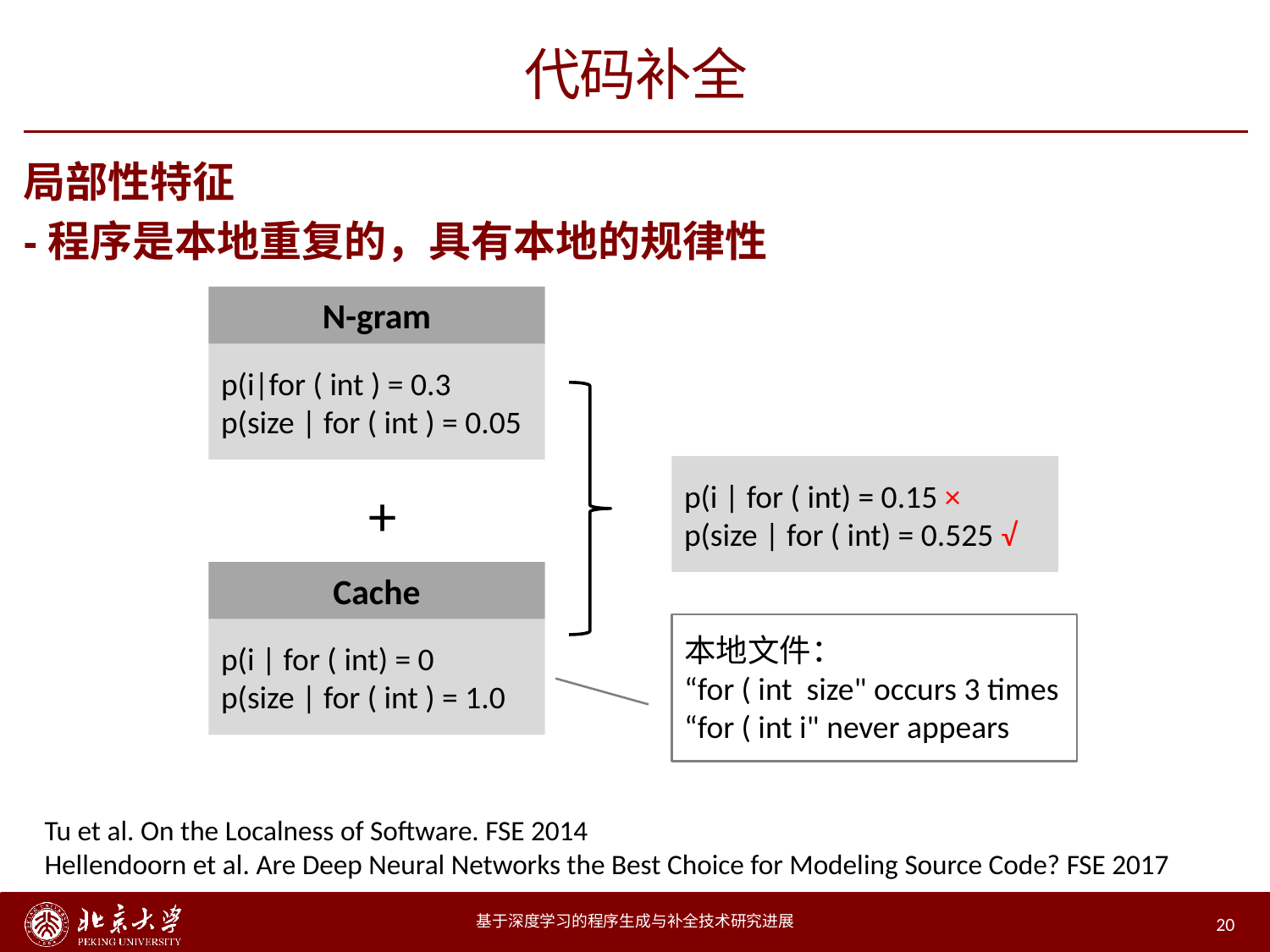

# 代码补全
局部性特征
-程序是本地重复的，具有本地的规律性

N-gram
p(i|for ( int ) = 0.3
p(size | for ( int ) = 0.05

p(i | for ( int) = 0.15 ×
p(size | for ( int) = 0.525 √
+
Cache
p(i | for ( int) = 0
p(size | for ( int ) = 1.0

本地文件：
“for ( int  size" occurs 3 times
“for ( int i" never appears

Tu et al. On the Localness of Software. FSE 2014
Hellendoorn et al. Are Deep Neural Networks the Best Choice for Modeling Source Code? FSE 2017
基于深度学习的程序生成与补全技术研究进展
20